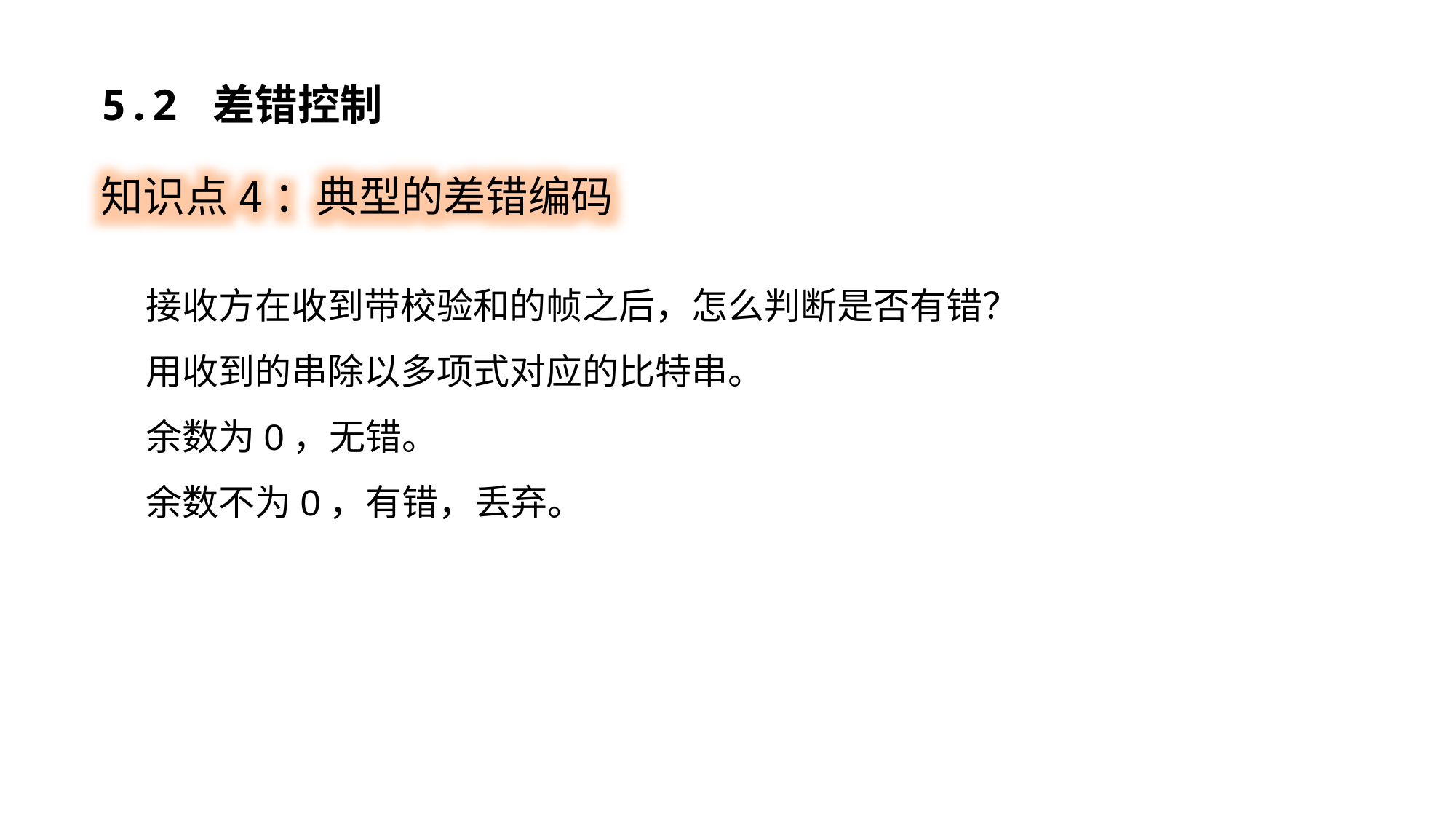

5.2 差错控制
知识点4：典型的差错编码
接收方在收到带校验和的帧之后，怎么判断是否有错？
用收到的串除以多项式对应的比特串。
余数为0，无错。
余数不为0，有错，丢弃。